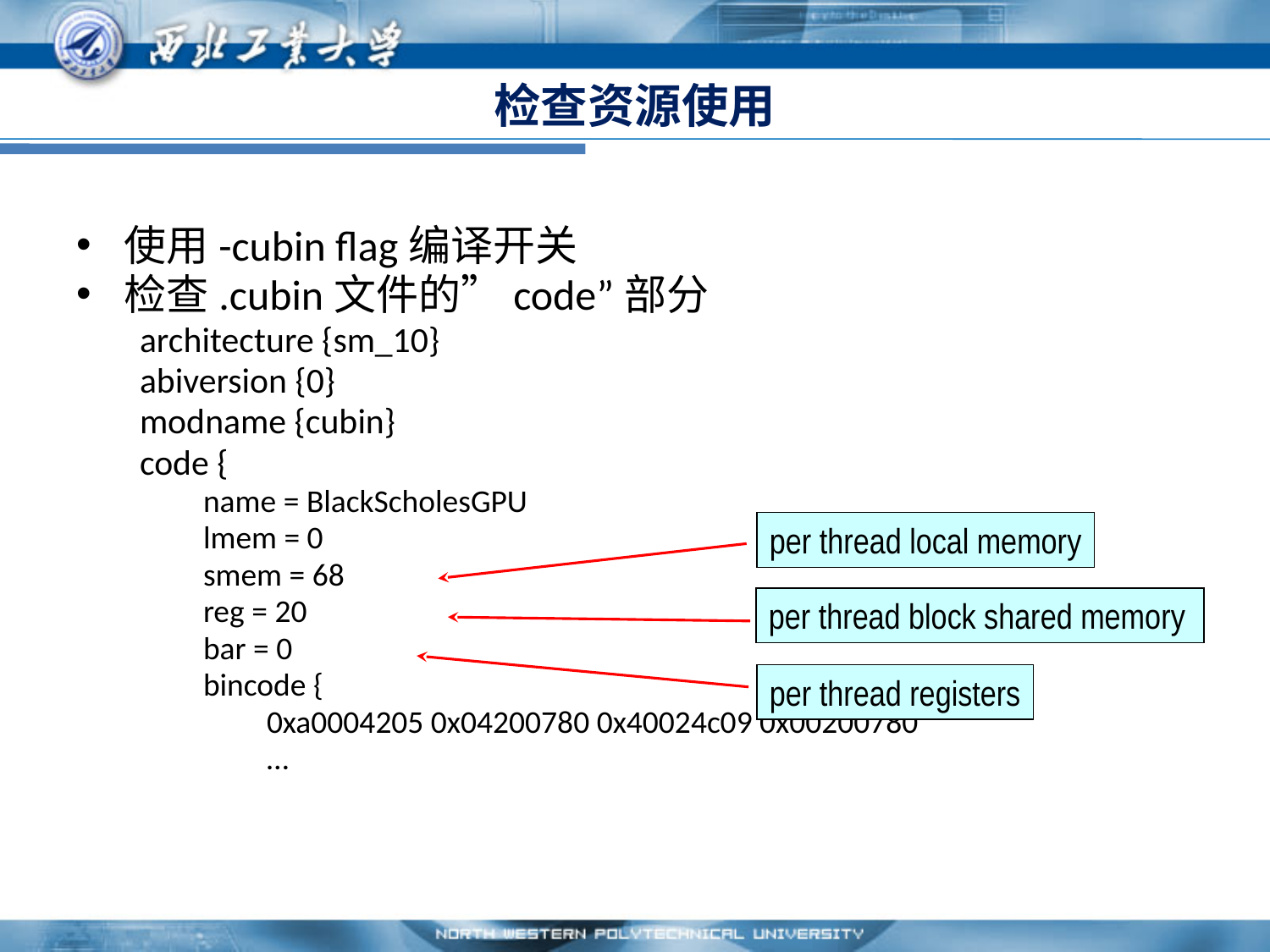

# 检查资源使用
使用-cubin flag编译开关
检查.cubin文件的”code”部分
architecture {sm_10}
abiversion {0}
modname {cubin}
code {
name = BlackScholesGPU
lmem = 0
smem = 68
reg = 20
bar = 0
bincode {
0xa0004205 0x04200780 0x40024c09 0x00200780
…
per thread local memory

per thread block shared memory

per thread registers